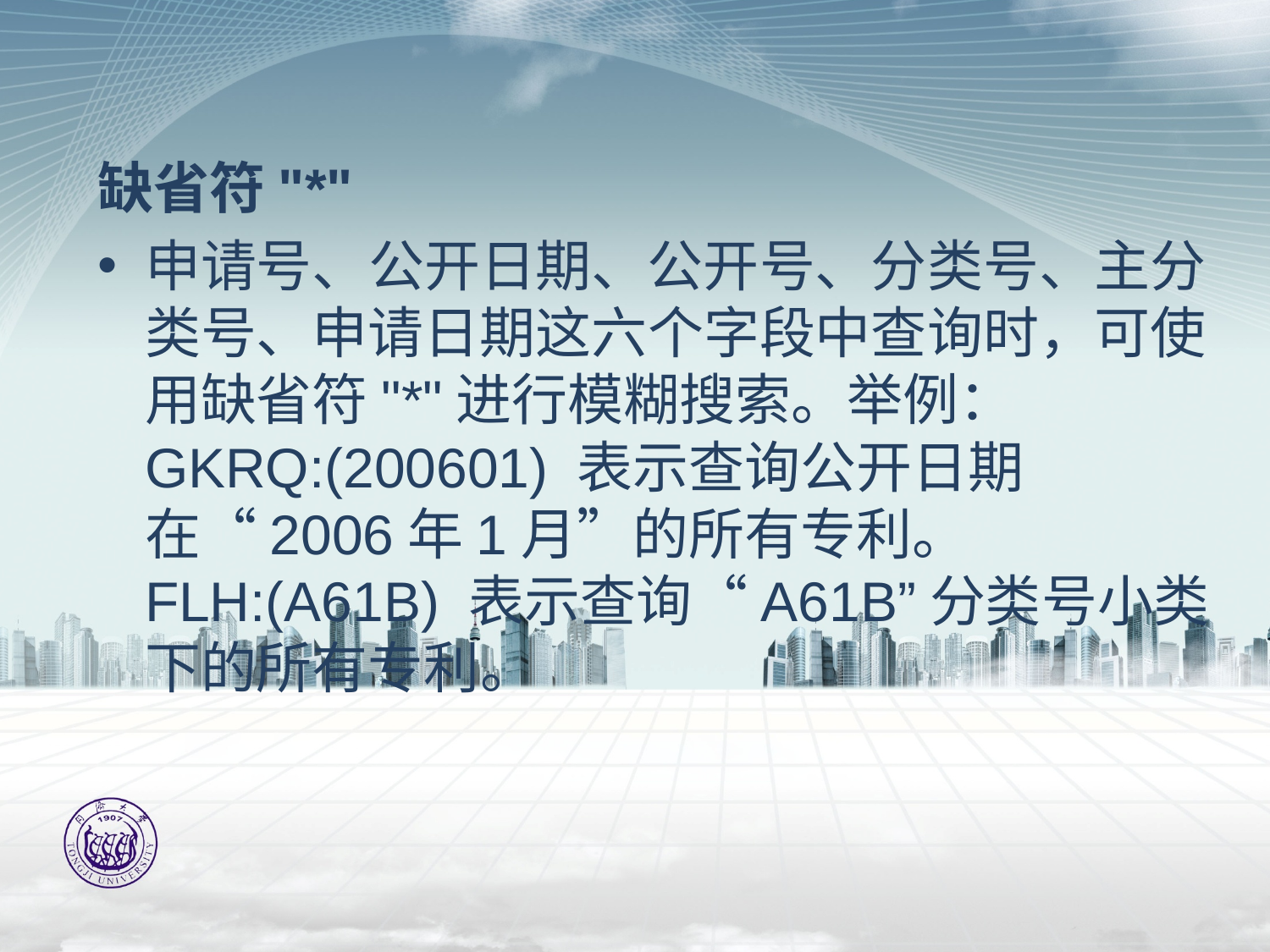

缺省符"*"
申请号、公开日期、公开号、分类号、主分类号、申请日期这六个字段中查询时，可使用缺省符"*"进行模糊搜索。举例： GKRQ:(200601) 表示查询公开日期在“2006年1月”的所有专利。
FLH:(A61B) 表示查询“A61B”分类号小类下的所有专利。